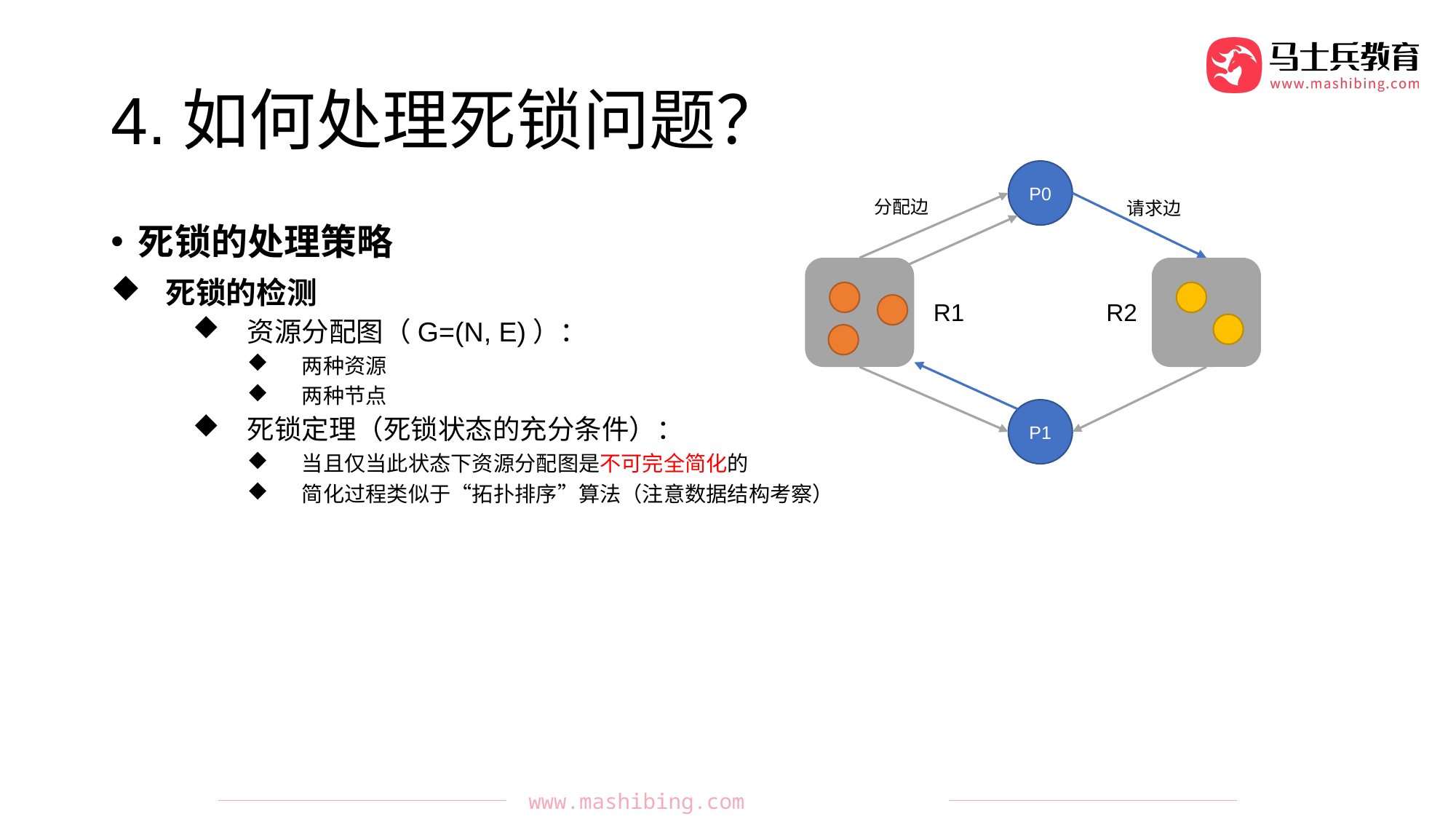

# 4.如何处理死锁问题？
P0
分配边
请求边
死锁的处理策略
死锁的检测
资源分配图（G=(N, E)）：
两种资源
两种节点
死锁定理（死锁状态的充分条件）：
当且仅当此状态下资源分配图是不可完全简化的
简化过程类似于“拓扑排序”算法（注意数据结构考察）

R1
R2
P1